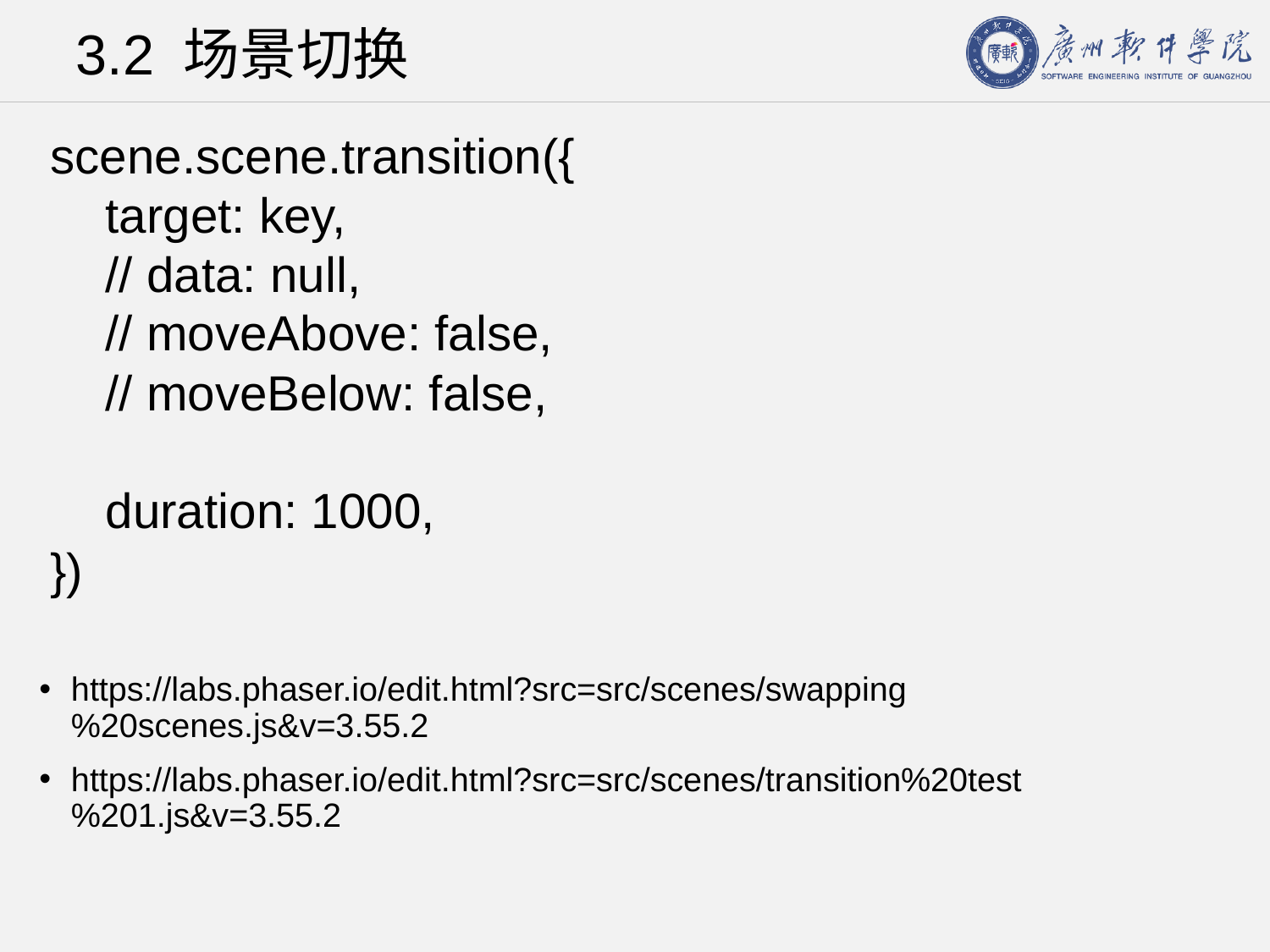

# 3.2 场景切换
scene.scene.transition({
    target: key,
    // data: null,
    // moveAbove: false,
    // moveBelow: false,

    duration: 1000,
})

https://labs.phaser.io/edit.html?src=src/scenes/swapping%20scenes.js&v=3.55.2
https://labs.phaser.io/edit.html?src=src/scenes/transition%20test%201.js&v=3.55.2